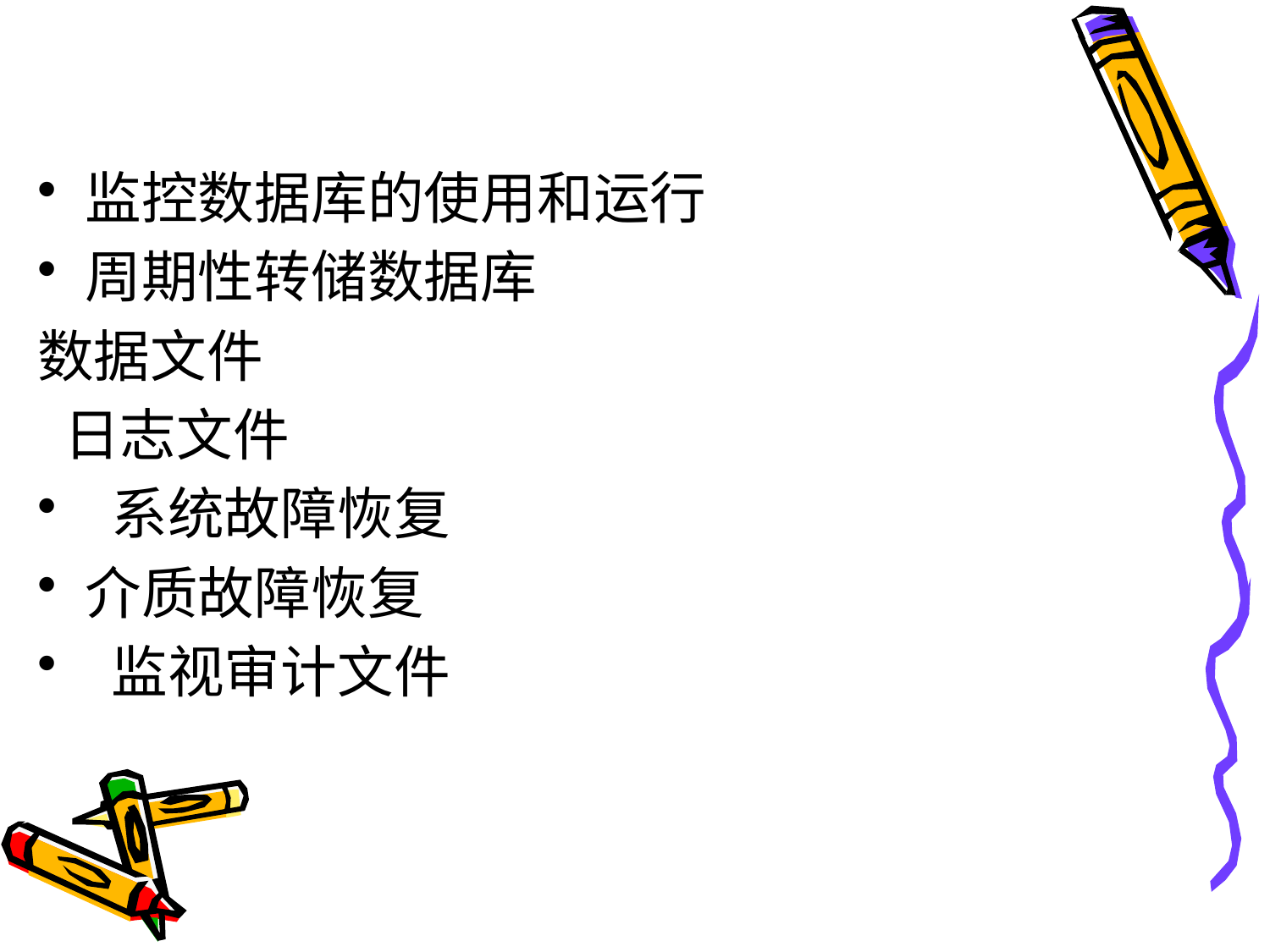

#
监控数据库的使用和运行
周期性转储数据库
数据文件
 日志文件
 系统故障恢复
介质故障恢复
 监视审计文件